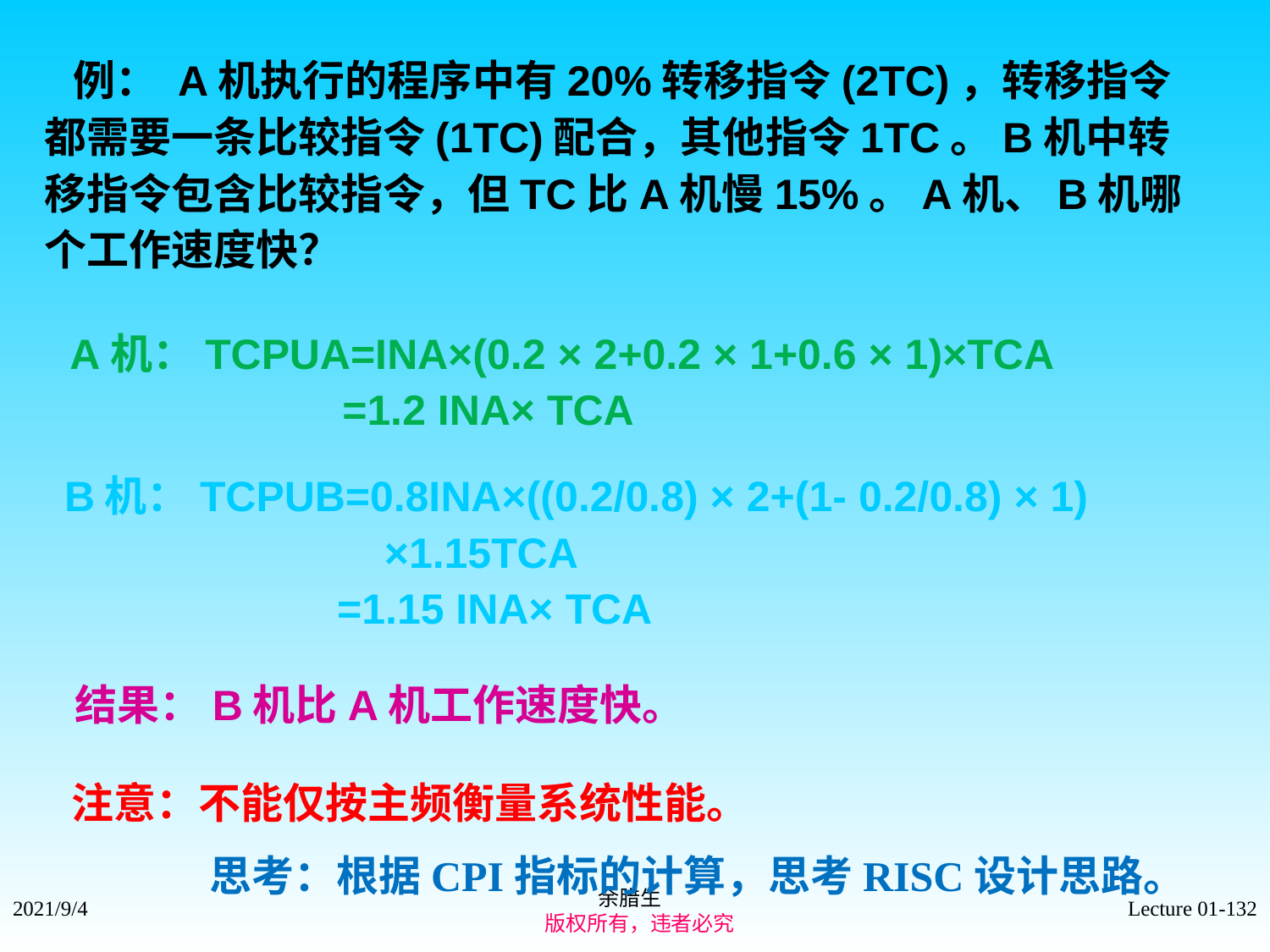

例： A机执行的程序中有20%转移指令(2TC)，转移指令都需要一条比较指令(1TC)配合，其他指令1TC。B机中转移指令包含比较指令，但TC比A机慢15%。A机、B机哪个工作速度快？
  A机：TCPUA=INA×(0.2 × 2+0.2 × 1+0.6 × 1)×TCA
                         =1.2 INA× TCA
  B机：TCPUB=0.8INA×((0.2/0.8) × 2+(1- 0.2/0.8) × 1)
                             ×1.15TCA
                         =1.15 INA× TCA
  结果：B机比A机工作速度快。
  注意：不能仅按主频衡量系统性能。
思考：根据CPI指标的计算，思考RISC设计思路。
余腊生
 版权所有，违者必究
2021/9/4
Lecture 01-132